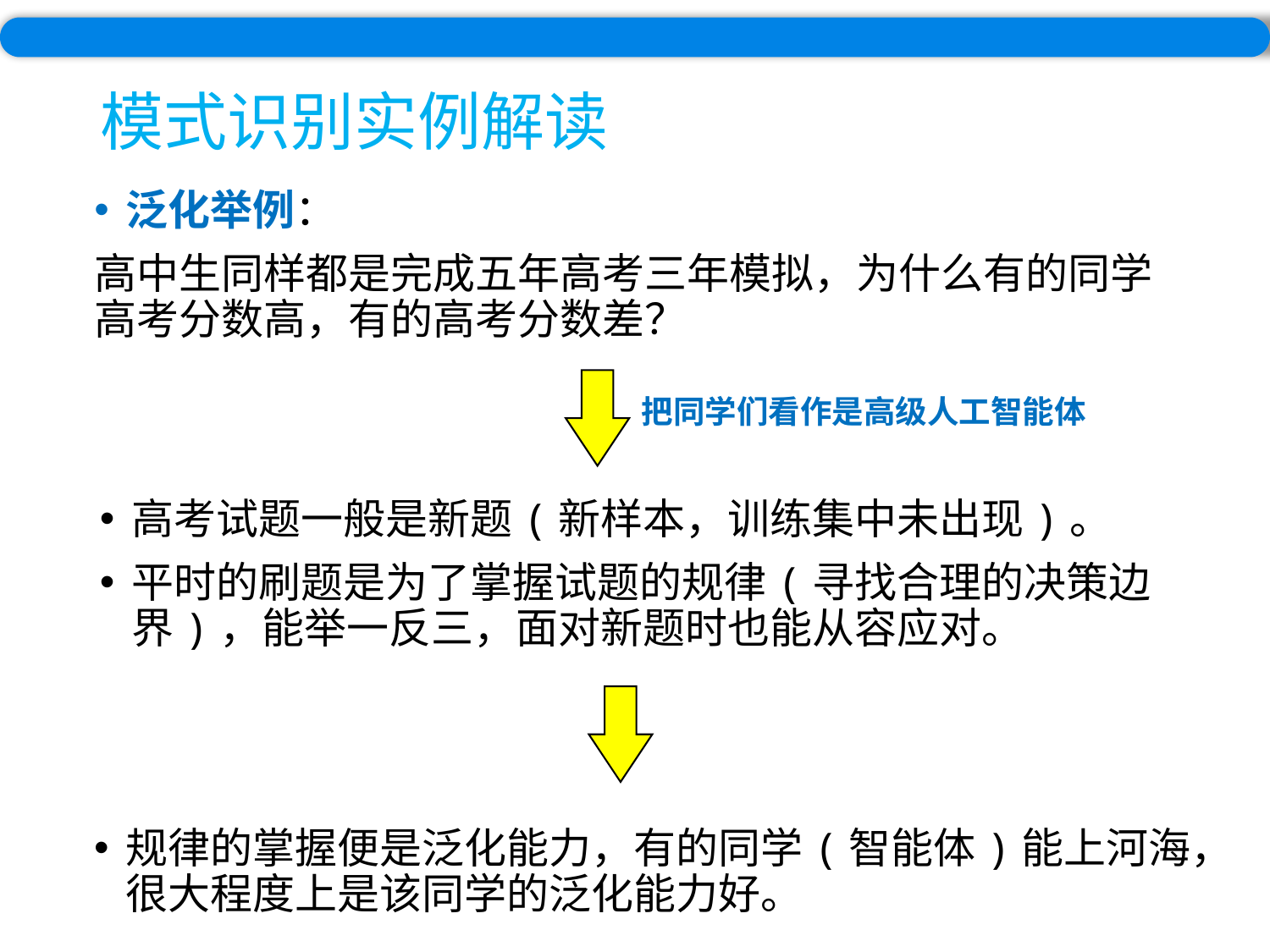

# 模式识别实例解读
泛化举例：
高中生同样都是完成五年高考三年模拟，为什么有的同学高考分数高，有的高考分数差？

把同学们看作是高级人工智能体
高考试题一般是新题(新样本，训练集中未出现)。
平时的刷题是为了掌握试题的规律(寻找合理的决策边界)，能举一反三，面对新题时也能从容应对。

规律的掌握便是泛化能力，有的同学(智能体)能上河海，很大程度上是该同学的泛化能力好。